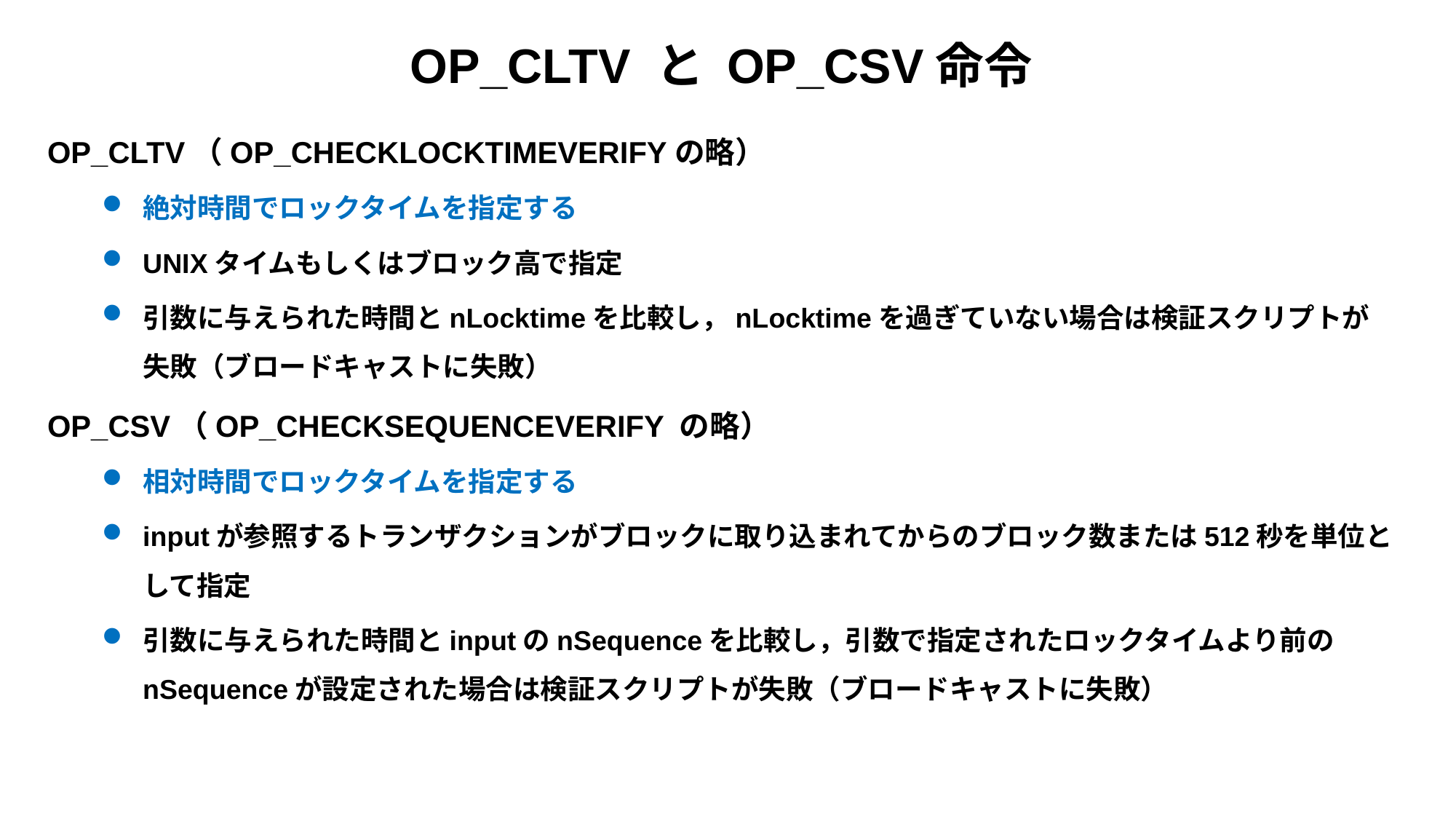

# OP_CLTV と OP_CSV命令
OP_CLTV（OP_CHECKLOCKTIMEVERIFYの略）
絶対時間でロックタイムを指定する
UNIXタイムもしくはブロック高で指定
引数に与えられた時間とnLocktimeを比較し，nLocktimeを過ぎていない場合は検証スクリプトが失敗（ブロードキャストに失敗）
OP_CSV（OP_CHECKSEQUENCEVERIFY の略）
相対時間でロックタイムを指定する
inputが参照するトランザクションがブロックに取り込まれてからのブロック数または512秒を単位として指定
引数に与えられた時間とinputのnSequenceを比較し，引数で指定されたロックタイムより前のnSequenceが設定された場合は検証スクリプトが失敗（ブロードキャストに失敗）